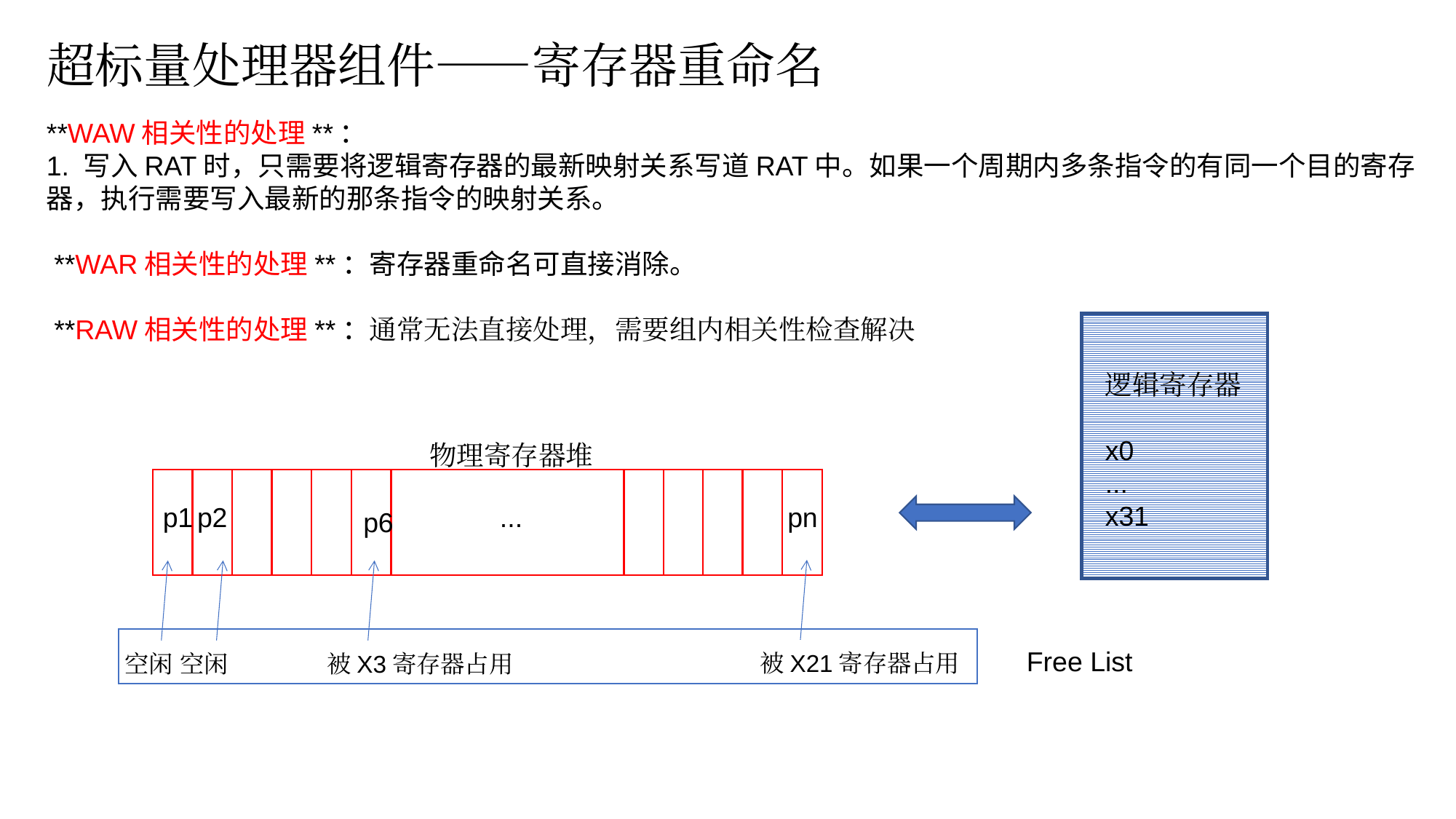

# 超标量处理器组件——寄存器重命名
**WAW相关性的处理**：
1. 写入RAT时，只需要将逻辑寄存器的最新映射关系写道RAT中。如果一个周期内多条指令的有同一个目的寄存器，执行需要写入最新的那条指令的映射关系。

 **WAR相关性的处理**：寄存器重命名可直接消除。

 **RAW相关性的处理**：通常无法直接处理，需要组内相关性检查解决

逻辑寄存器

x0
...
x31
物理寄存器堆

p1
p2
...
pn

p6

Free List
被X21寄存器占用
空闲
空闲
被X3寄存器占用